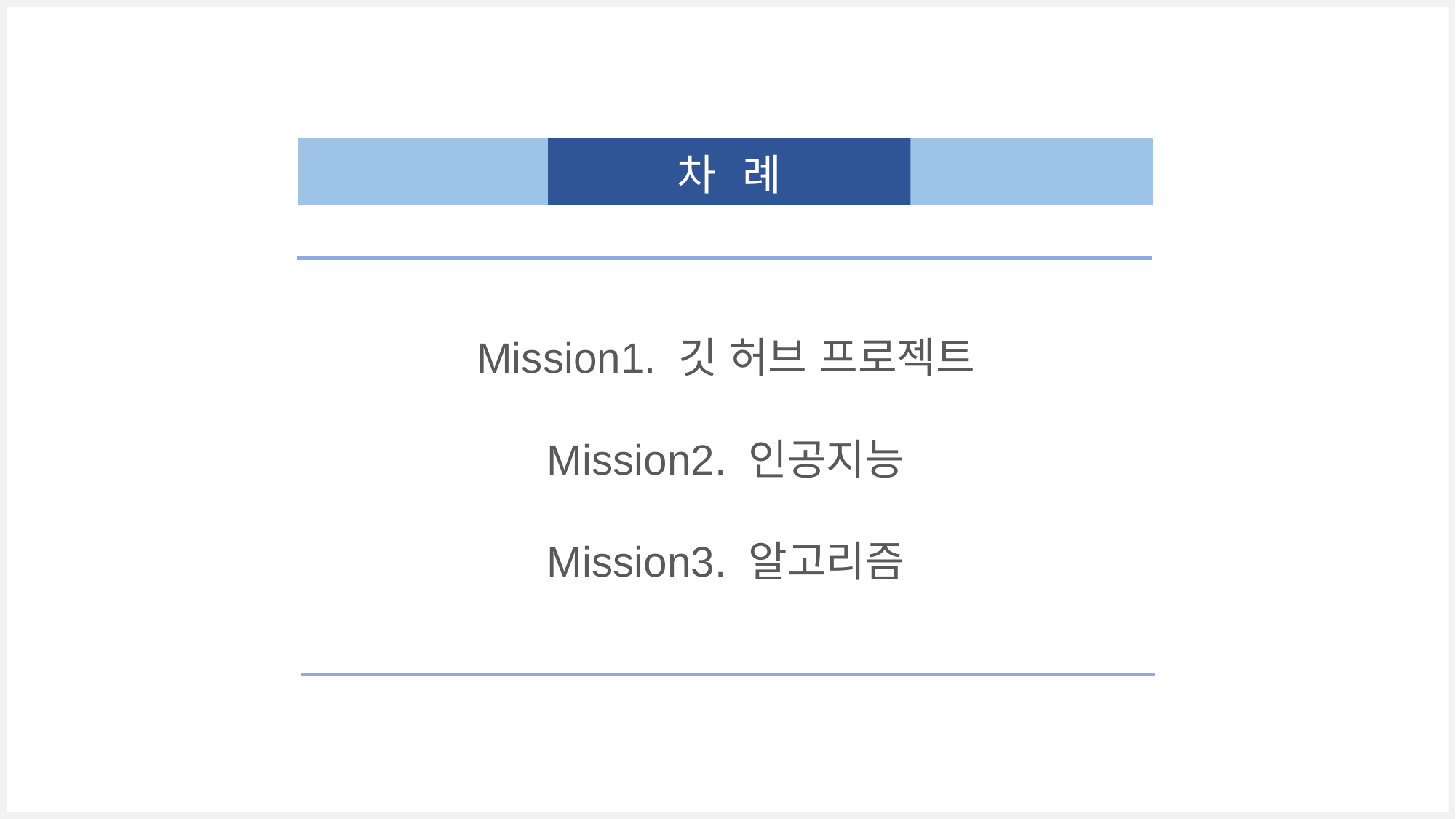

차   례
Mission1. 깃 허브 프로젝트

Mission2. 인공지능

Mission3. 알고리즘